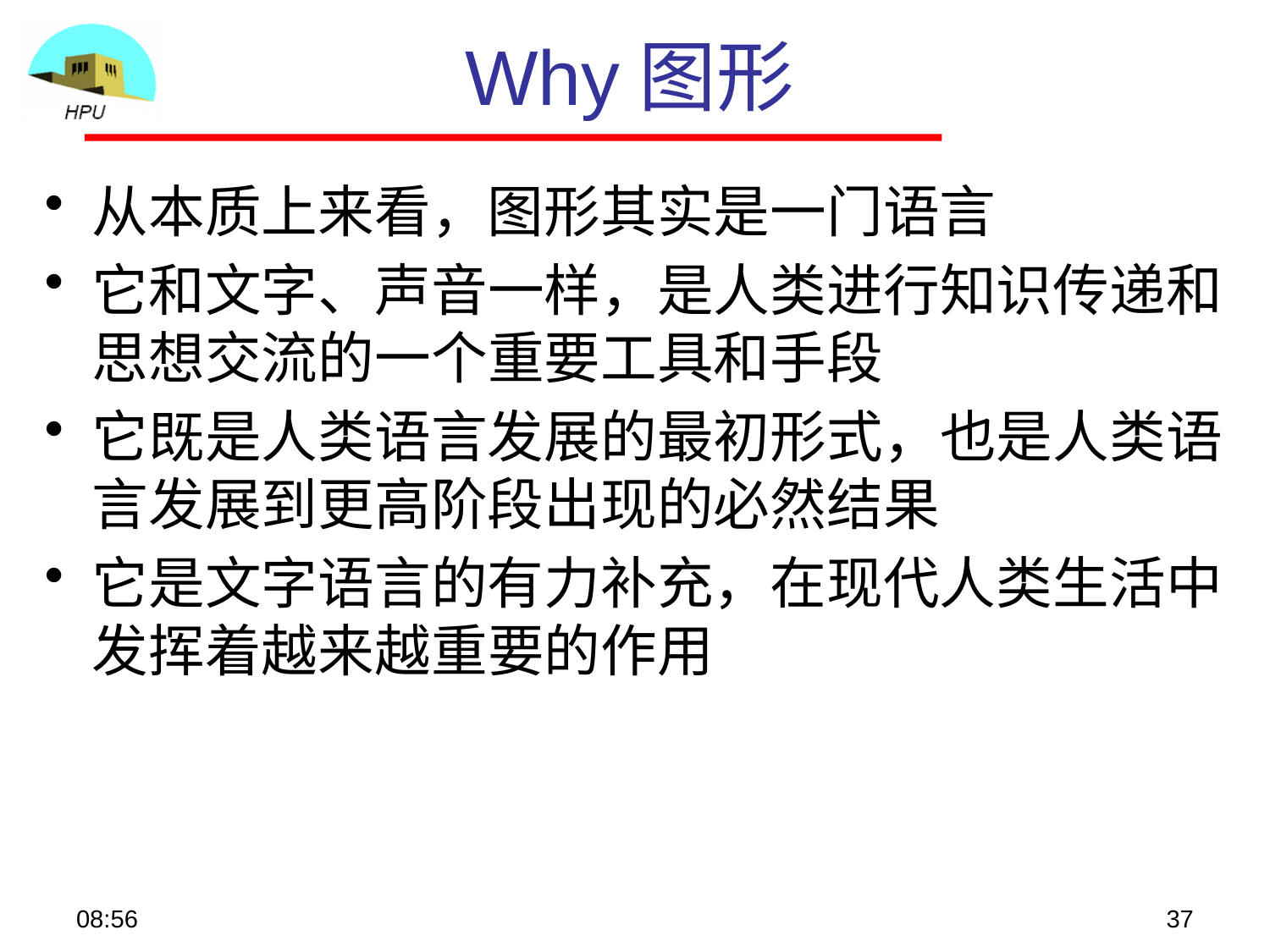

# Why图形
从本质上来看，图形其实是一门语言
它和文字、声音一样，是人类进行知识传递和思想交流的一个重要工具和手段
它既是人类语言发展的最初形式，也是人类语言发展到更高阶段出现的必然结果
它是文字语言的有力补充，在现代人类生活中发挥着越来越重要的作用
08:56
37